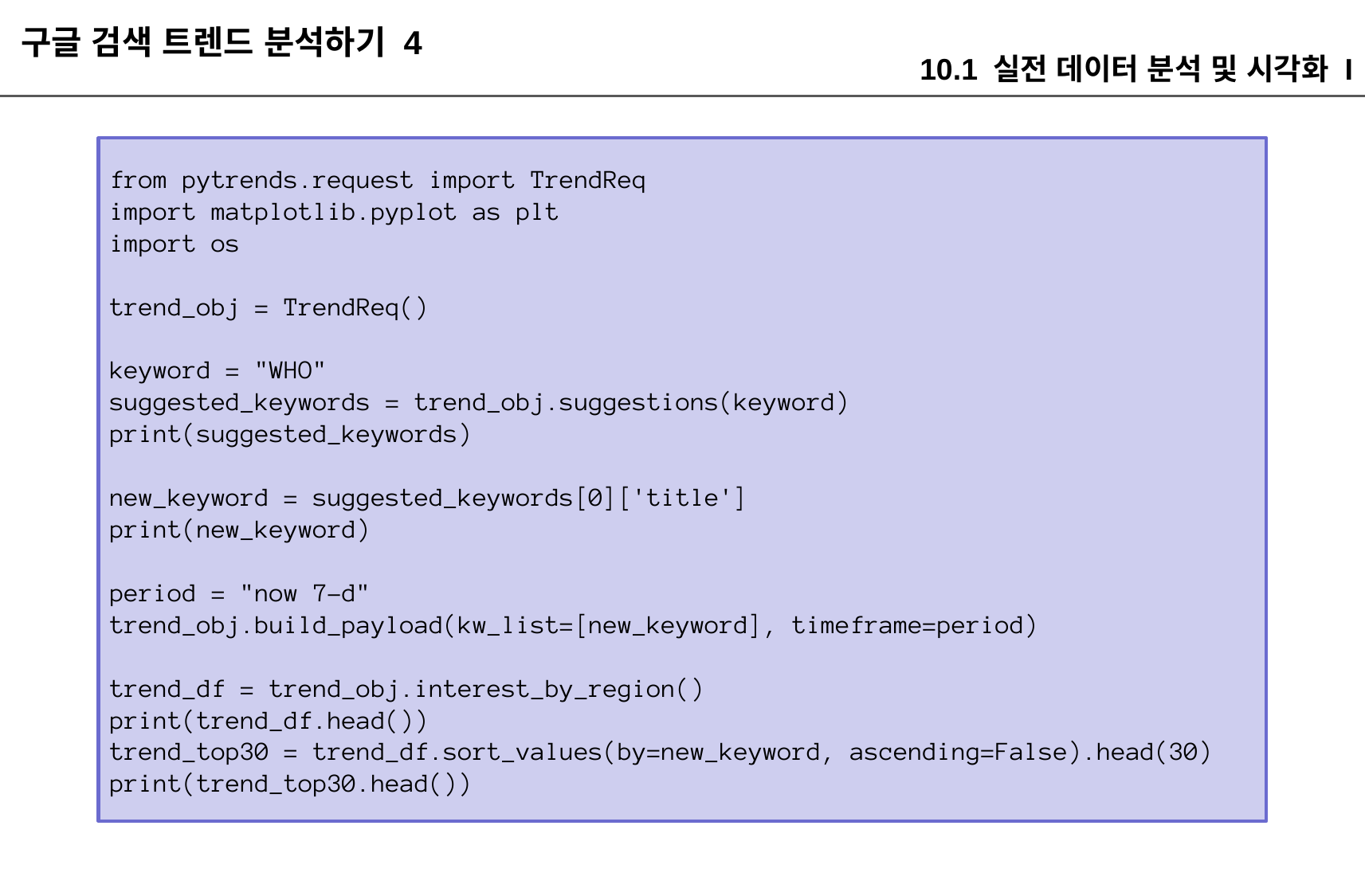

구글 검색 트렌드 분석하기 4
10.1 실전 데이터 분석 및 시각화 I
from pytrends.request import TrendReq
import matplotlib.pyplot as plt
import os

trend_obj = TrendReq()

keyword = "WHO"
suggested_keywords = trend_obj.suggestions(keyword)
print(suggested_keywords)

new_keyword = suggested_keywords[0]['title']
print(new_keyword)

period = "now 7-d"
trend_obj.build_payload(kw_list=[new_keyword], timeframe=period)

trend_df = trend_obj.interest_by_region()
print(trend_df.head())
trend_top30 = trend_df.sort_values(by=new_keyword, ascending=False).head(30)
print(trend_top30.head())